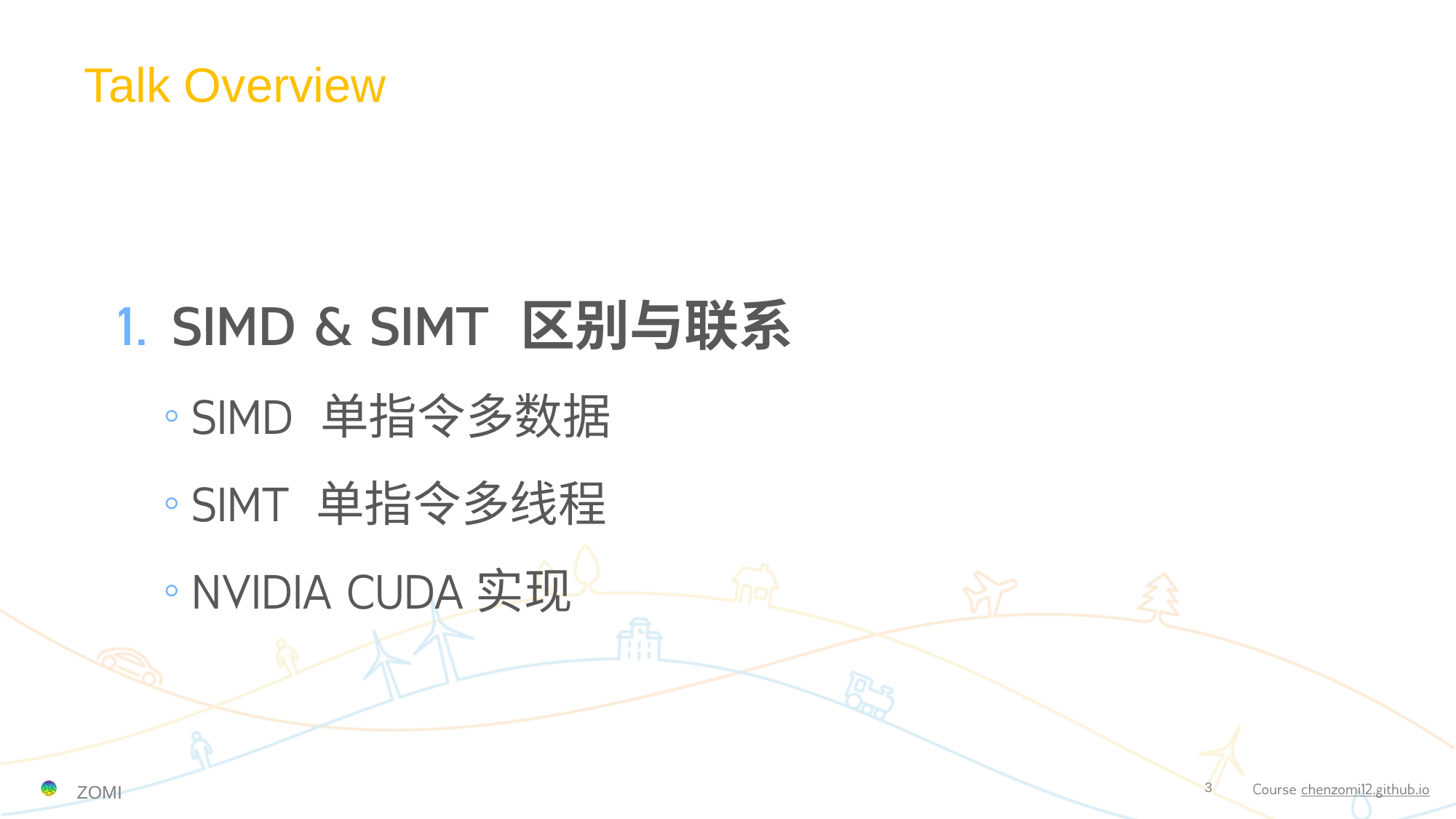

Talk Overview
SIMD & SIMT 区别与联系
SIMD 单指令多数据
SIMT 单指令多线程
NVIDIA CUDA实现